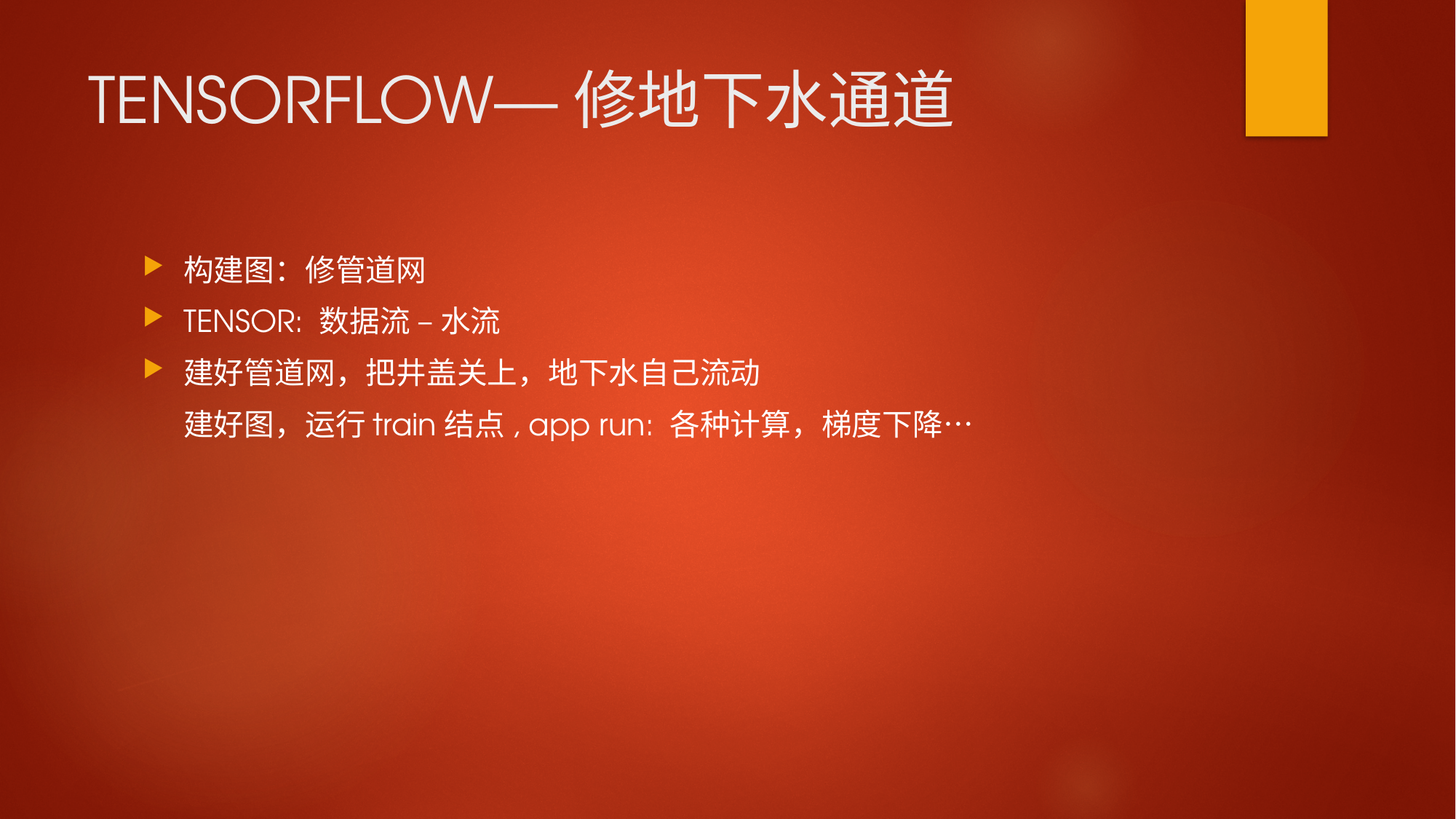

# TENSORFLOW—修地下水通道
构建图：修管道网
TENSOR: 数据流 – 水流
建好管道网，把井盖关上，地下水自己流动
     建好图，运行train结点, app run: 各种计算，梯度下降…